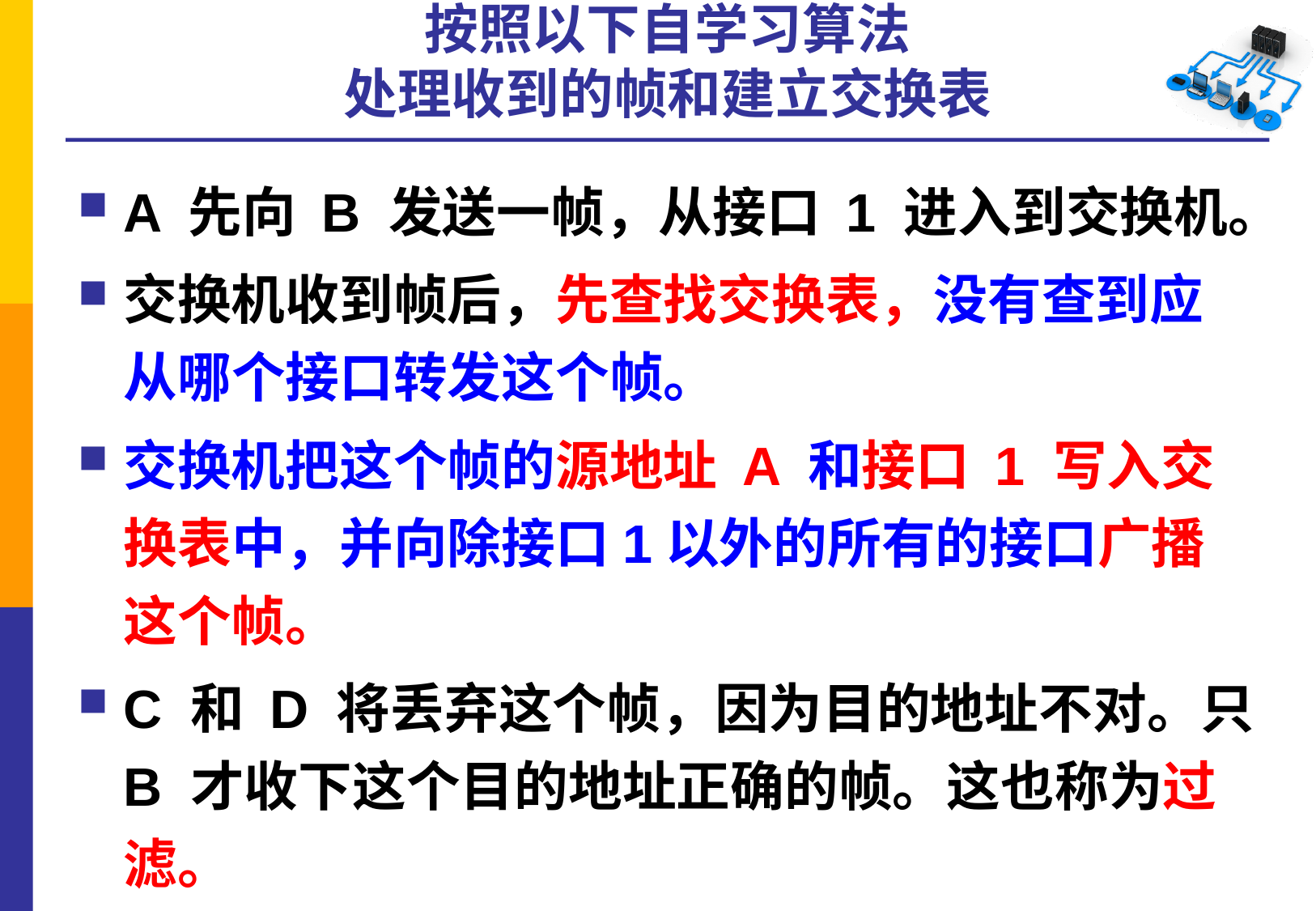

# 按照以下自学习算法 处理收到的帧和建立交换表
A 先向 B 发送一帧，从接口 1 进入到交换机。
交换机收到帧后，先查找交换表，没有查到应从哪个接口转发这个帧。
交换机把这个帧的源地址 A 和接口 1 写入交换表中，并向除接口1以外的所有的接口广播这个帧。
C 和 D 将丢弃这个帧，因为目的地址不对。只 B 才收下这个目的地址正确的帧。这也称为过滤。